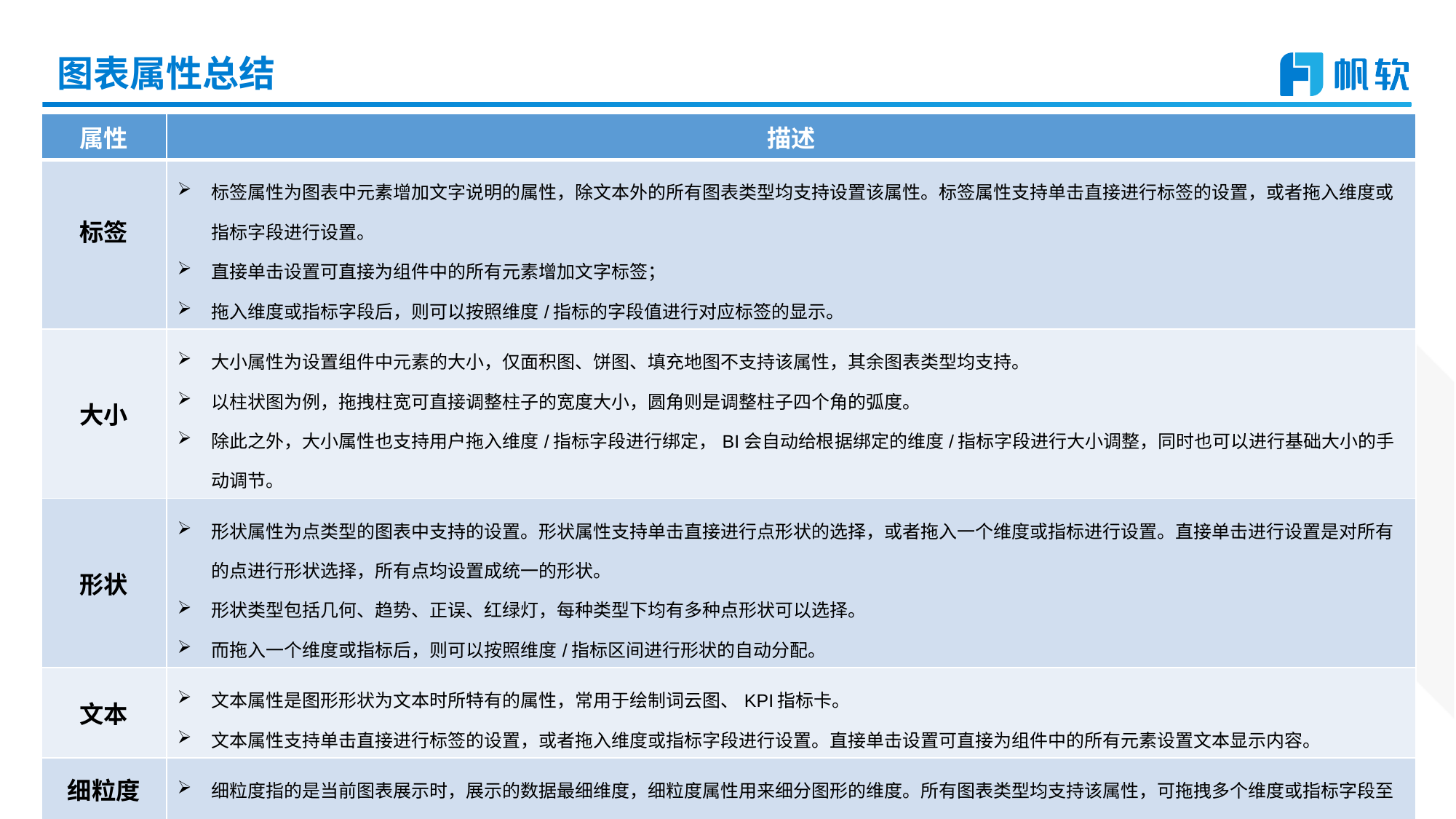

# 图表属性总结
| 属性 | 描述 |
| --- | --- |
| 标签 | 标签属性为图表中元素增加文字说明的属性，除文本外的所有图表类型均支持设置该属性。标签属性支持单击直接进行标签的设置，或者拖入维度或指标字段进行设置。 直接单击设置可直接为组件中的所有元素增加文字标签； 拖入维度或指标字段后，则可以按照维度/指标的字段值进行对应标签的显示。 |
| 大小 | 大小属性为设置组件中元素的大小，仅面积图、饼图、填充地图不支持该属性，其余图表类型均支持。 以柱状图为例，拖拽柱宽可直接调整柱子的宽度大小，圆角则是调整柱子四个角的弧度。 除此之外，大小属性也支持用户拖入维度/指标字段进行绑定，BI会自动给根据绑定的维度/指标字段进行大小调整，同时也可以进行基础大小的手动调节。 |
| 形状 | 形状属性为点类型的图表中支持的设置。形状属性支持单击直接进行点形状的选择，或者拖入一个维度或指标进行设置。直接单击进行设置是对所有的点进行形状选择，所有点均设置成统一的形状。 形状类型包括几何、趋势、正误、红绿灯，每种类型下均有多种点形状可以选择。 而拖入一个维度或指标后，则可以按照维度/指标区间进行形状的自动分配。 |
| 文本 | 文本属性是图形形状为文本时所特有的属性，常用于绘制词云图、KPI指标卡。 文本属性支持单击直接进行标签的设置，或者拖入维度或指标字段进行设置。直接单击设置可直接为组件中的所有元素设置文本显示内容。 |
| 细粒度 | 细粒度指的是当前图表展示时，展示的数据最细维度，细粒度属性用来细分图形的维度。所有图表类型均支持该属性，可拖拽多个维度或指标字段至该属性中，拖拽后，图表中元素会按照细粒度的维度来细分图形。且细粒度中的指标字段和维度字段，会默认添加到数据点提示中。 |